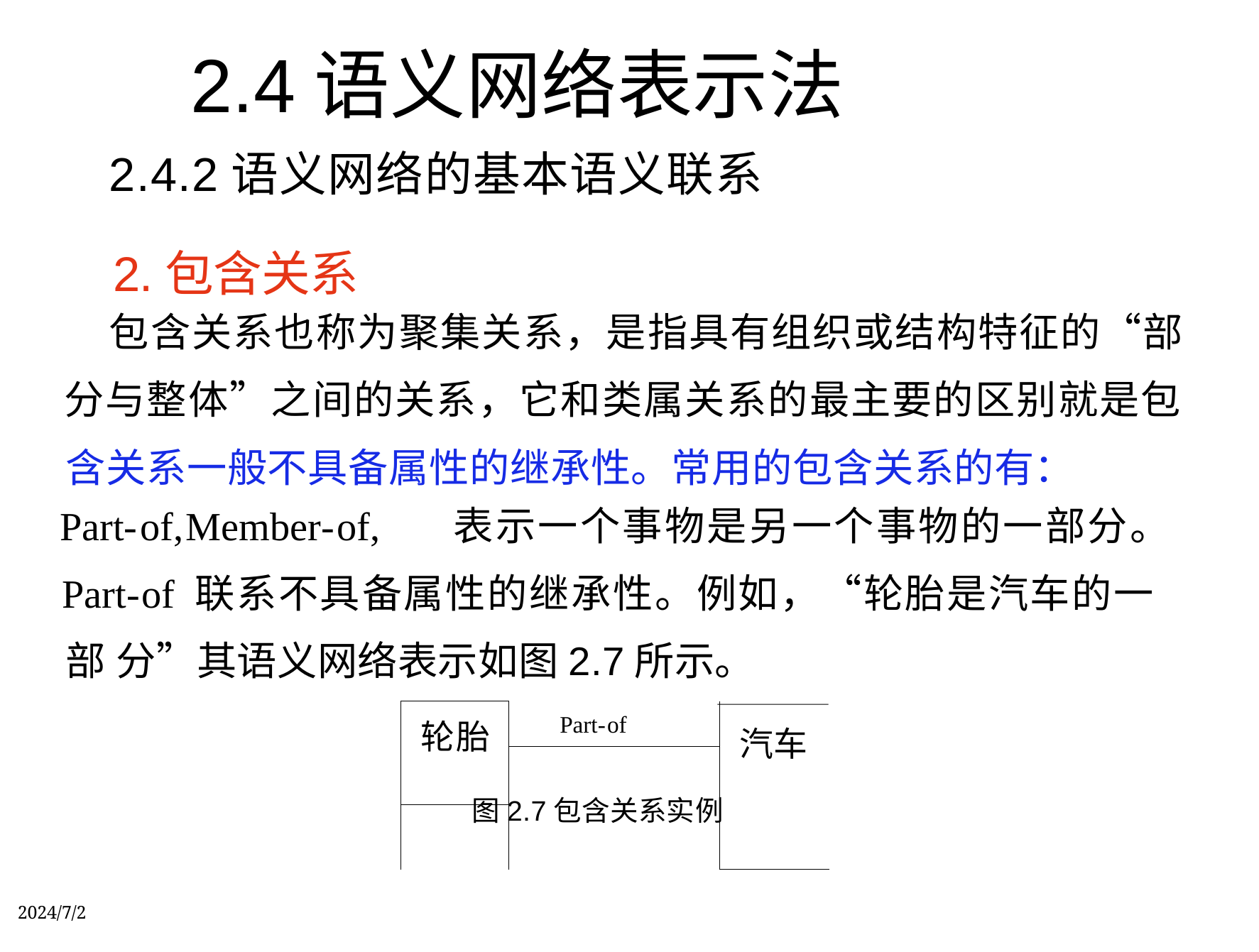

2.4语义网络表示法
2.4.2语义网络的基本语义联系

2.包含关系
包含关系也称为聚集关系，是指具有组织或结构特征的“部
分与整体”之间的关系，它和类属关系的最主要的区别就是包
含关系一般不具备属性的继承性。常用的包含关系的有：
Part-of,Member-of,     表示一个事物是另一个事物的一部分。
Part-of 联系不具备属性的继承性。例如，“轮胎是汽车的一部 分”其语义网络表示如图2.7所示。

图2.7包含关系实例

2024/7/2
| 轮胎 | Part-of | 汽车 |  |
| --- | --- | --- | --- |
|  |  |  |  |
|  |  |  |  |